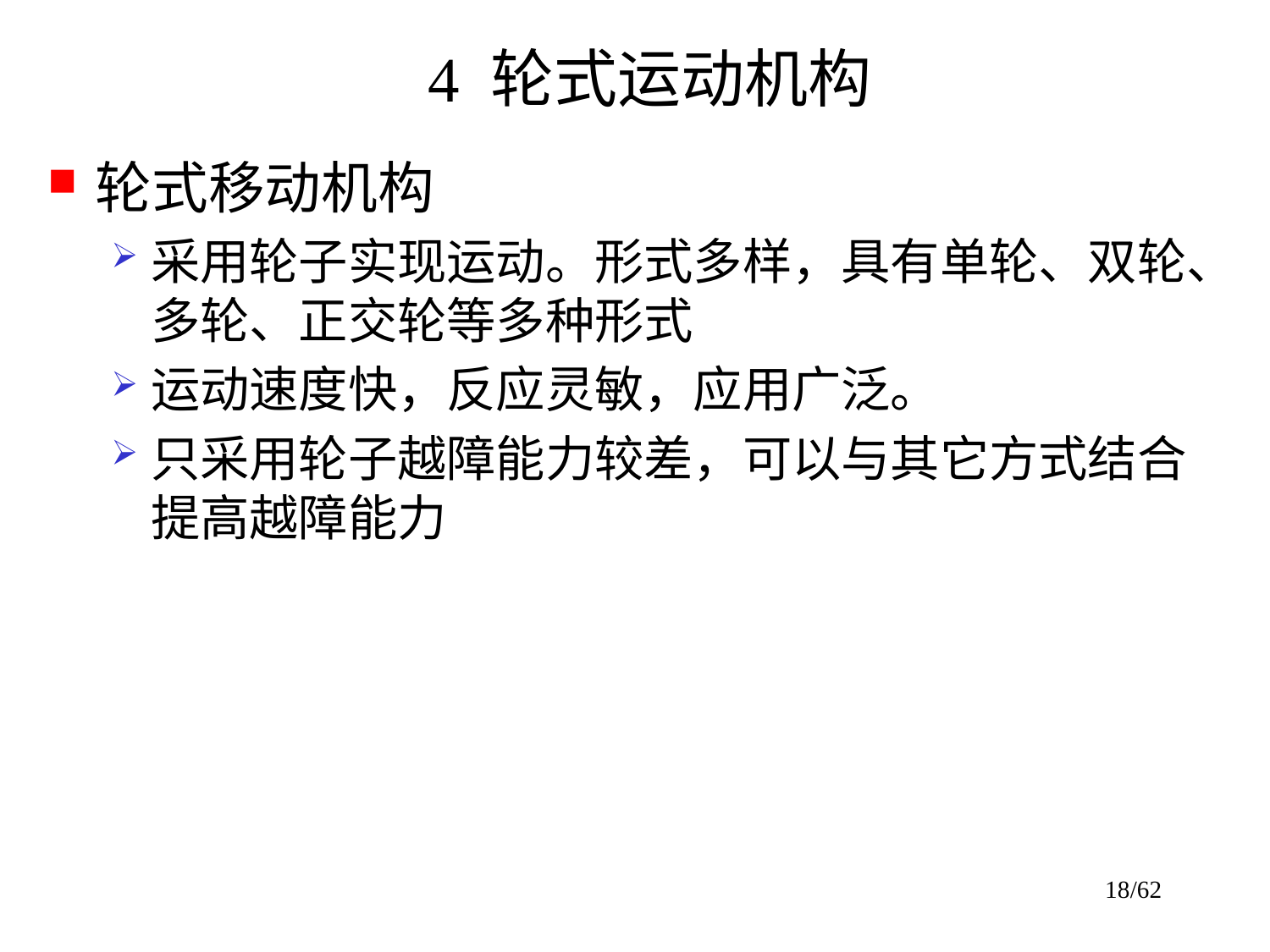

# 4 轮式运动机构
轮式移动机构
采用轮子实现运动。形式多样，具有单轮、双轮、多轮、正交轮等多种形式
运动速度快，反应灵敏，应用广泛。
只采用轮子越障能力较差，可以与其它方式结合提高越障能力
18/62